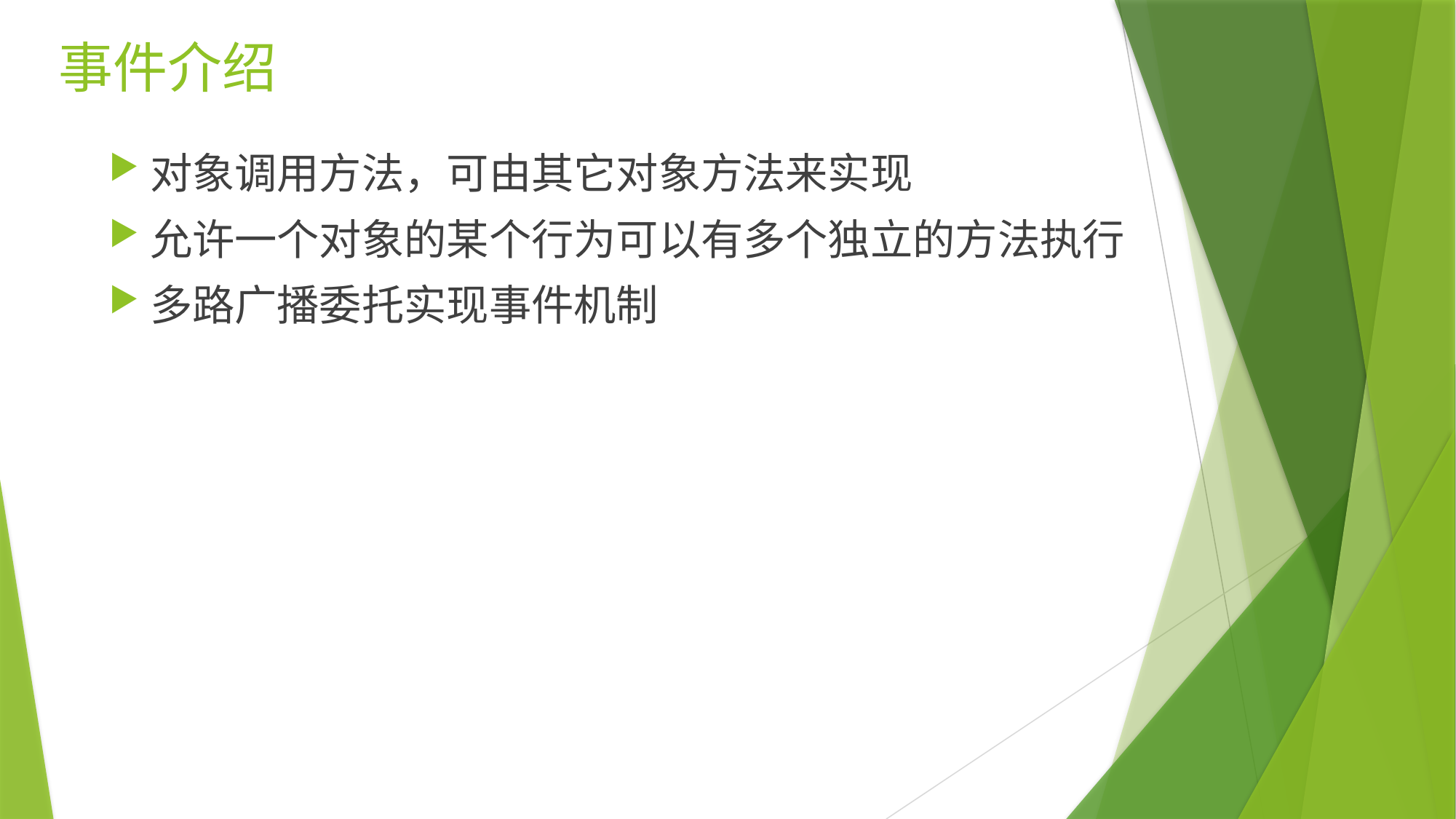

# 事件介绍
对象调用方法，可由其它对象方法来实现
允许一个对象的某个行为可以有多个独立的方法执行
多路广播委托实现事件机制